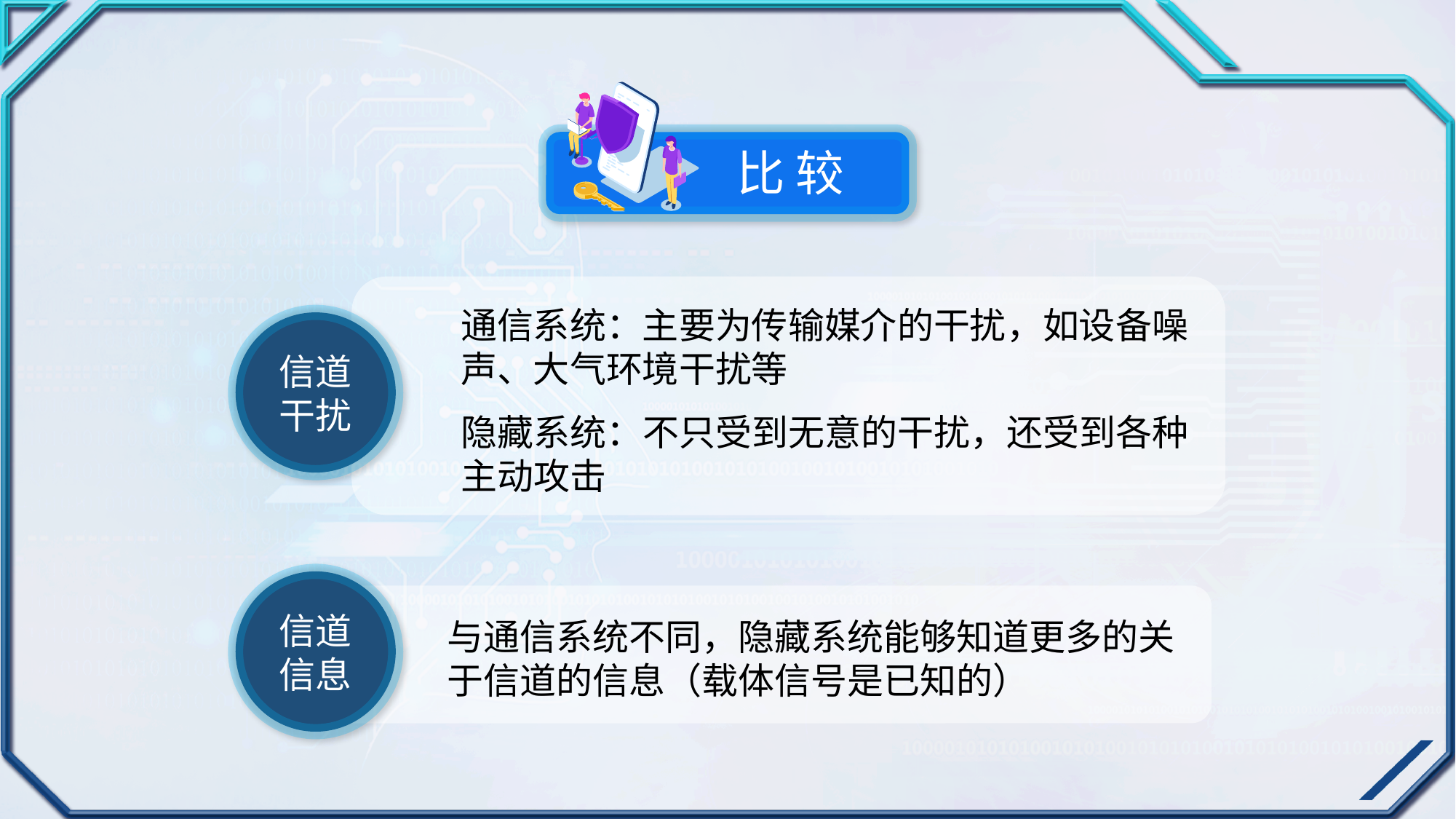

比 较

通信系统：主要为传输媒介的干扰，如设备噪声、大气环境干扰等
隐藏系统：不只受到无意的干扰，还受到各种主动攻击

信道干扰

信道信息

与通信系统不同，隐藏系统能够知道更多的关于信道的信息（载体信号是已知的）